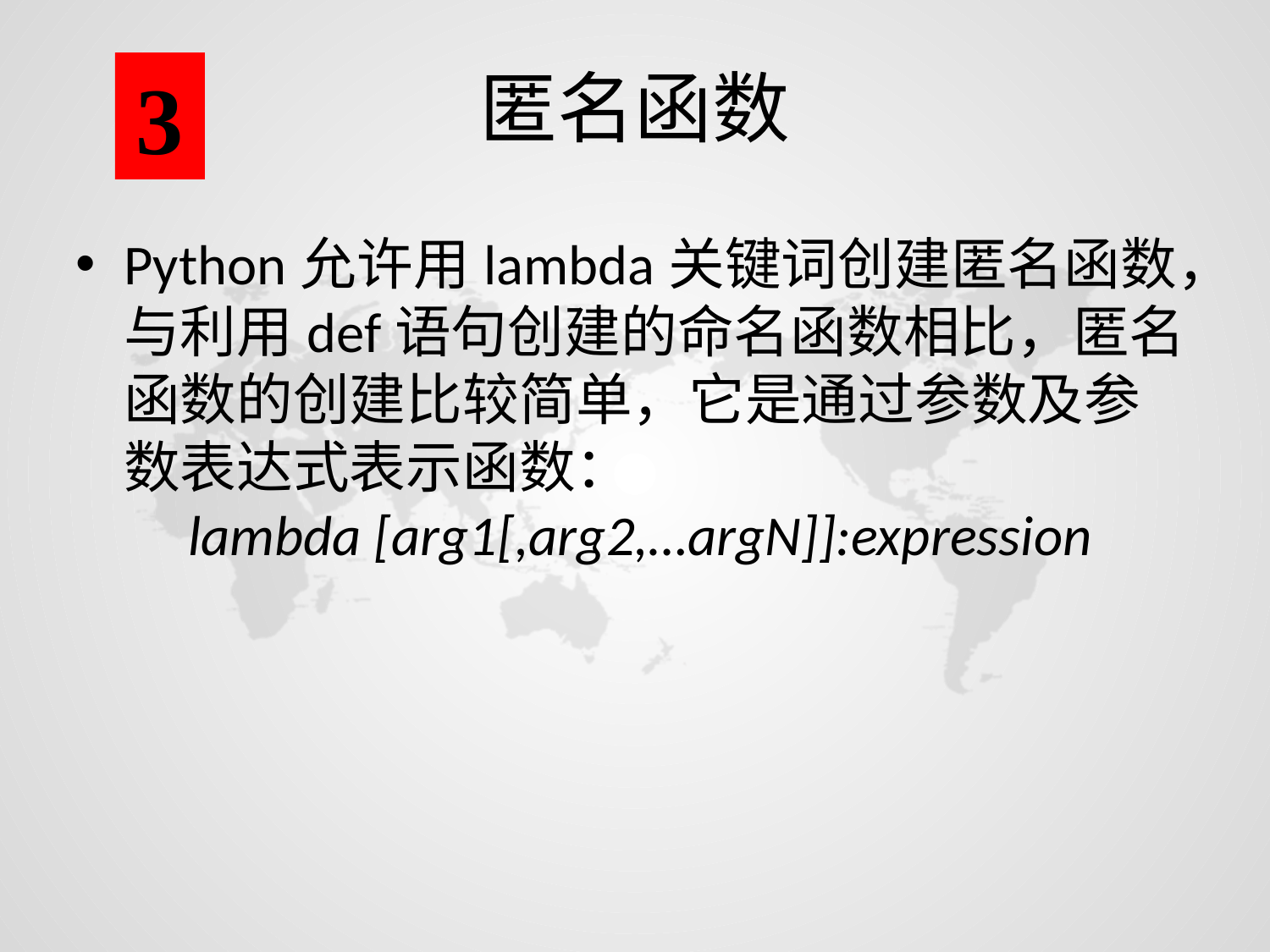

3
# 匿名函数
Python允许用lambda关键词创建匿名函数，与利用def语句创建的命名函数相比，匿名函数的创建比较简单，它是通过参数及参数表达式表示函数：
    lambda [arg1[,arg2,…argN]]:expression